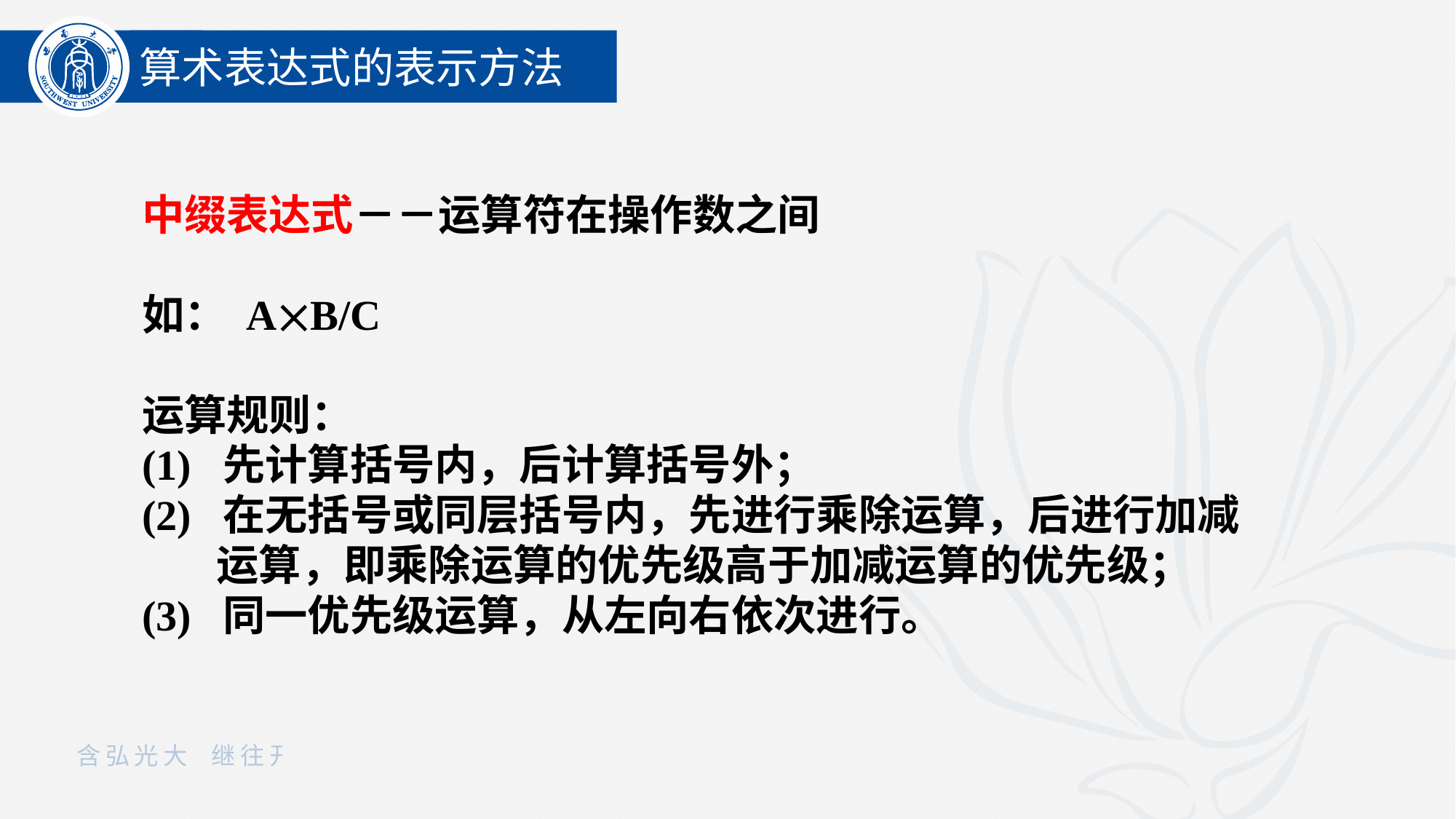

算术表达式的表示方法

中缀表达式－－运算符在操作数之间

如： A×B/C

运算规则：
(1)  先计算括号内，后计算括号外；
(2)  在无括号或同层括号内，先进行乘除运算，后进行加减运算，即乘除运算的优先级高于加减运算的优先级；
(3)  同一优先级运算，从左向右依次进行。